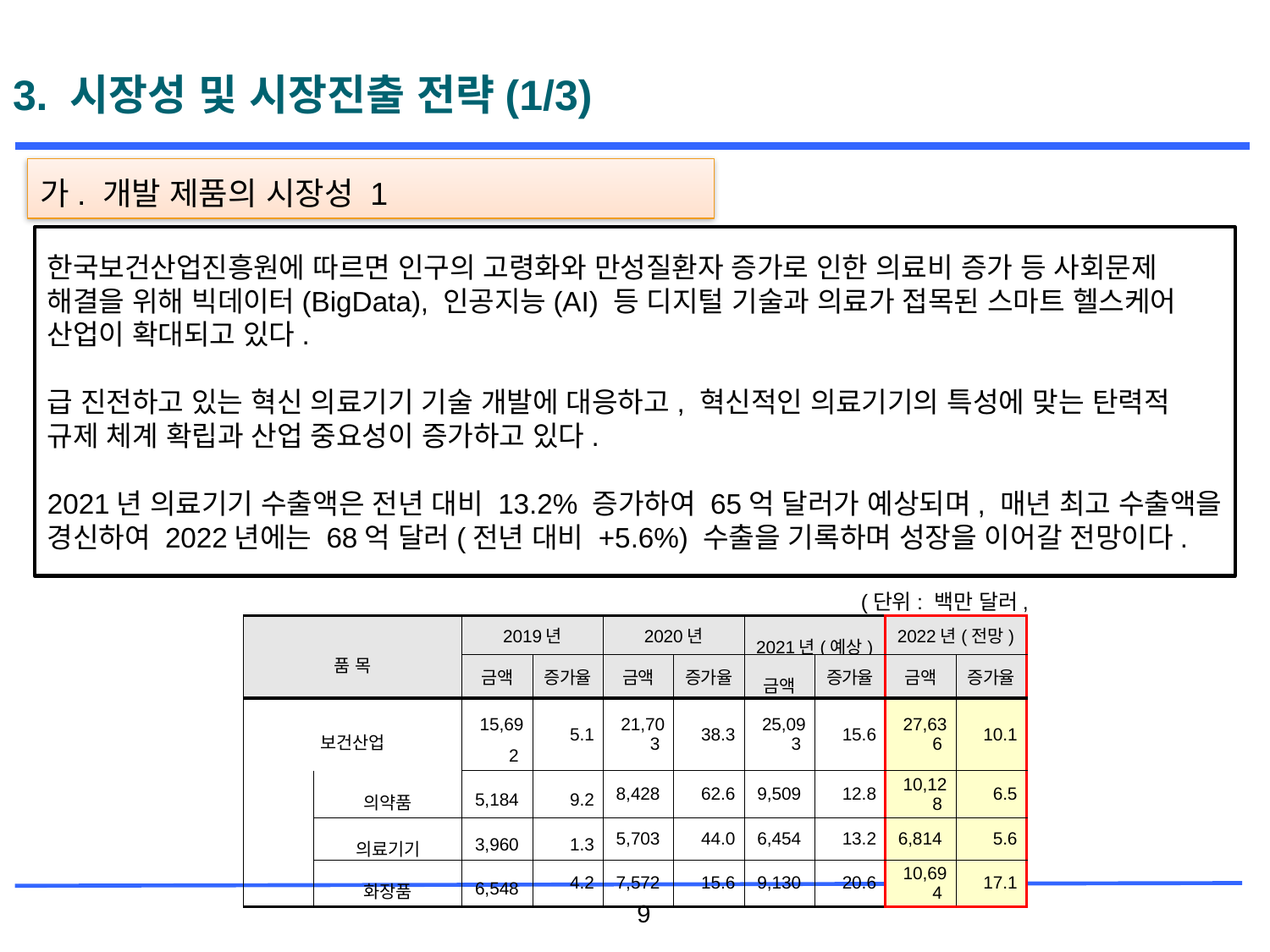

# 3. 시장성 및 시장진출 전략(1/3)
가. 개발 제품의 시장성 1
한국보건산업진흥원에 따르면 인구의 고령화와 만성질환자 증가로 인한 의료비 증가 등 사회문제 해결을 위해 빅데이터(BigData), 인공지능(AI) 등 디지털 기술과 의료가 접목된 스마트 헬스케어 산업이 확대되고 있다.

급 진전하고 있는 혁신 의료기기 기술 개발에 대응하고, 혁신적인 의료기기의 특성에 맞는 탄력적 규제 체계 확립과 산업 중요성이 증가하고 있다.

2021년 의료기기 수출액은 전년 대비 13.2% 증가하여 65억 달러가 예상되며, 매년 최고 수출액을 경신하여 2022년에는 68억 달러(전년 대비 +5.6%) 수출을 기록하며 성장을 이어갈 전망이다.
(단위: 백만 달러, %)

| 품 목 |  | 2019년 |  | 2020년 |  | 2021년(예상) |  | 2022년(전망) |  |
| --- | --- | --- | --- | --- | --- | --- | --- | --- | --- |
|  |  | 금액 | 증가율 | 금액 | 증가율 | 금액 | 증가율 | 금액 | 증가율 |
| 보건산업 |  | 15,692 | 5.1 | 21,703 | 38.3 | 25,093 | 15.6 | 27,636 | 10.1 |
|  | 의약품 | 5,184 | 9.2 | 8,428 | 62.6 | 9,509 | 12.8 | 10,128 | 6.5 |
|  | 의료기기 | 3,960 | 1.3 | 5,703 | 44.0 | 6,454 | 13.2 | 6,814 | 5.6 |
|  | 화장품 | 6,548 | 4.2 | 7,572 | 15.6 | 9,130 | 20.6 | 10,694 | 17.1 |
9